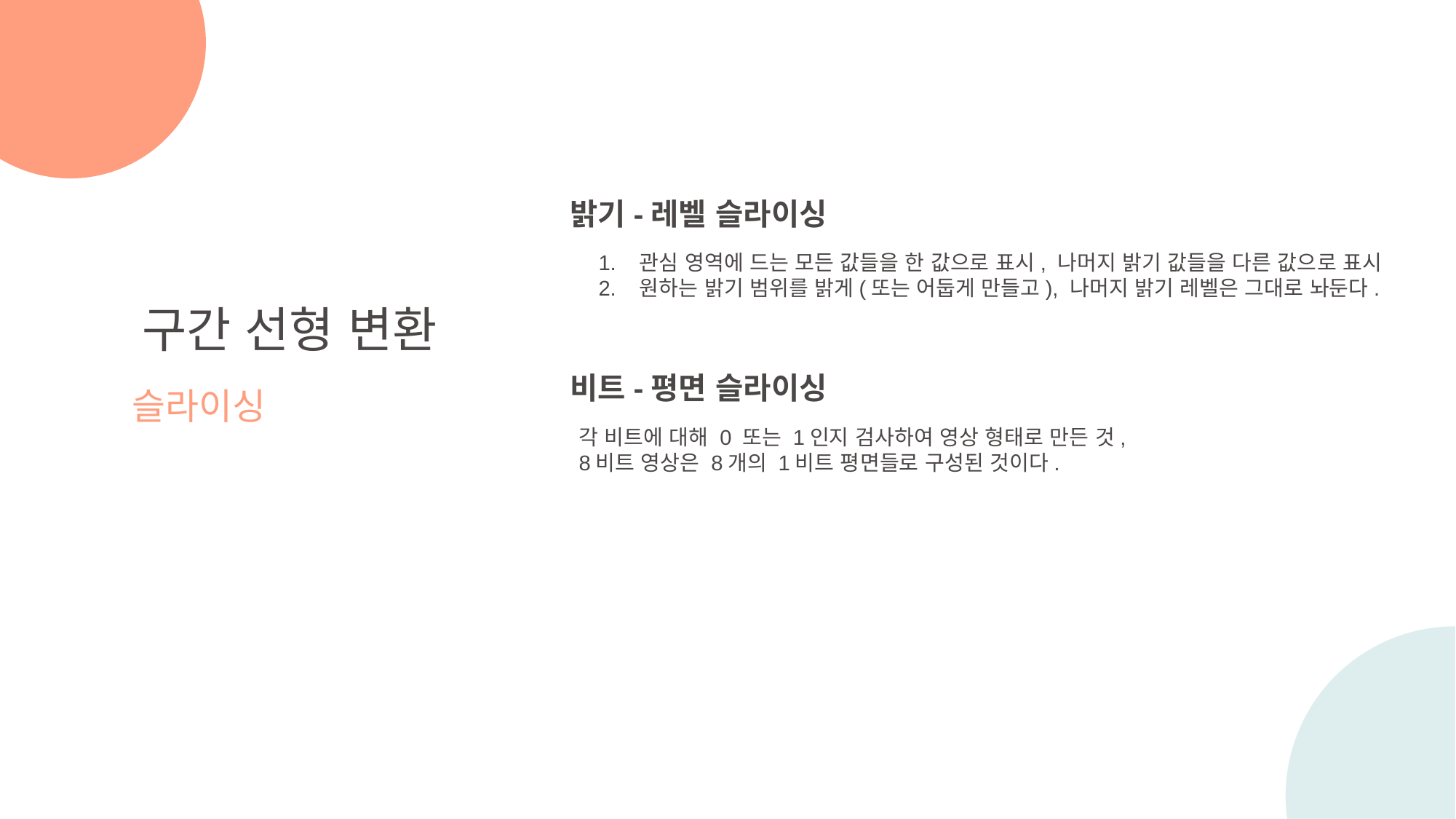

밝기-레벨 슬라이싱
관심 영역에 드는 모든 값들을 한 값으로 표시, 나머지 밝기 값들을 다른 값으로 표시
원하는 밝기 범위를 밝게(또는 어둡게 만들고), 나머지 밝기 레벨은 그대로 놔둔다.
구간 선형 변환
슬라이싱
비트-평면 슬라이싱
각 비트에 대해 0 또는 1인지 검사하여 영상 형태로 만든 것,
8비트 영상은 8개의 1비트 평면들로 구성된 것이다.